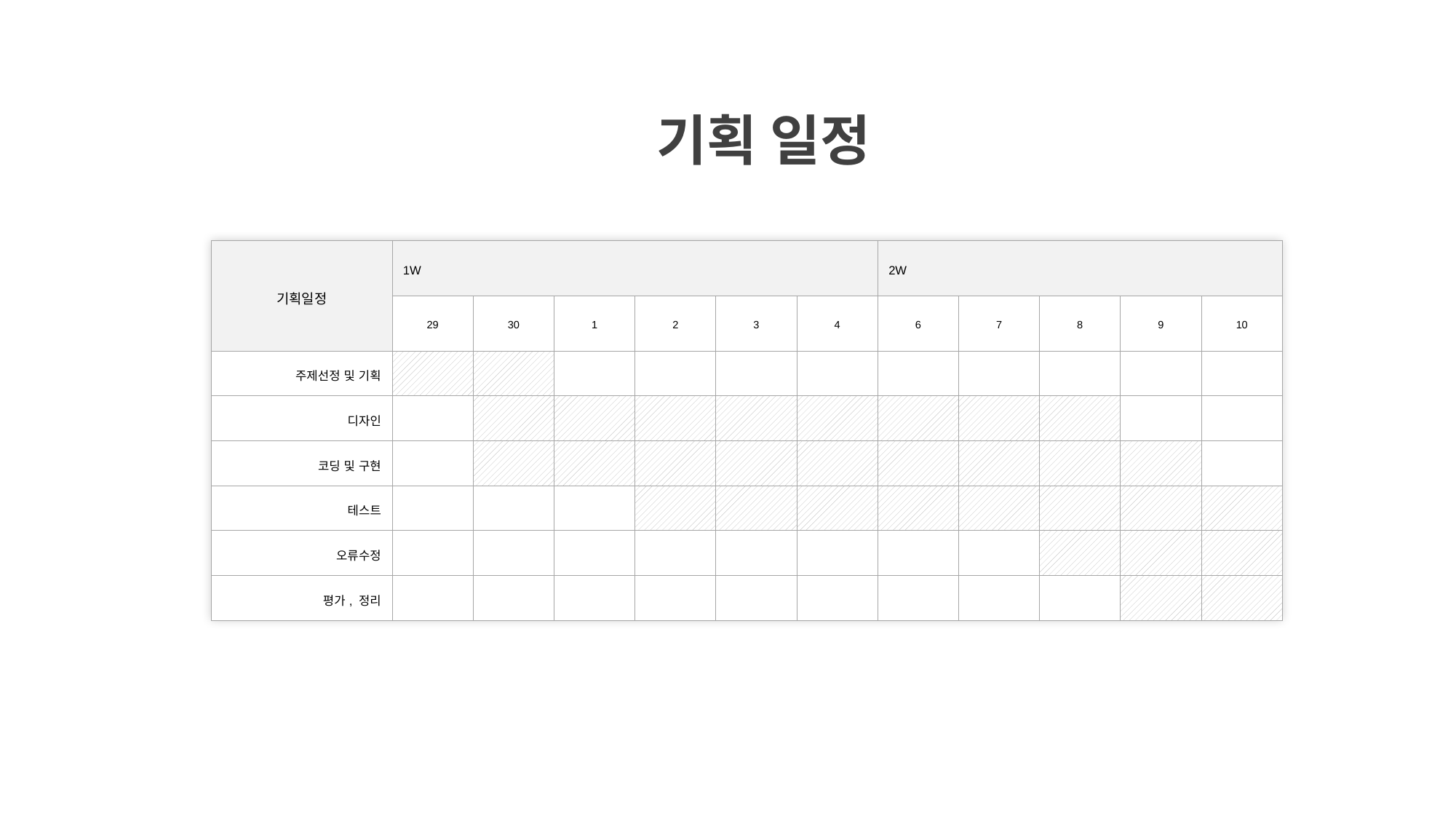

기획 일정

| 기획일정 | 1W |  |  |  |  |  | 2W |  |  |  |  |
| --- | --- | --- | --- | --- | --- | --- | --- | --- | --- | --- | --- |
|  | 29 | 30 | 1 | 2 | 3 | 4 | 6 | 7 | 8 | 9 | 10 |
| 주제선정 및 기획 |  |  |  |  |  |  |  |  |  |  |  |
| 디자인 |  |  |  |  |  |  |  |  |  |  |  |
| 코딩 및 구현 |  |  |  |  |  |  |  |  |  |  |  |
| 테스트 |  |  |  |  |  |  |  |  |  |  |  |
| 오류수정 |  |  |  |  |  |  |  |  |  |  |  |
| 평가, 정리 |  |  |  |  |  |  |  |  |  |  |  |